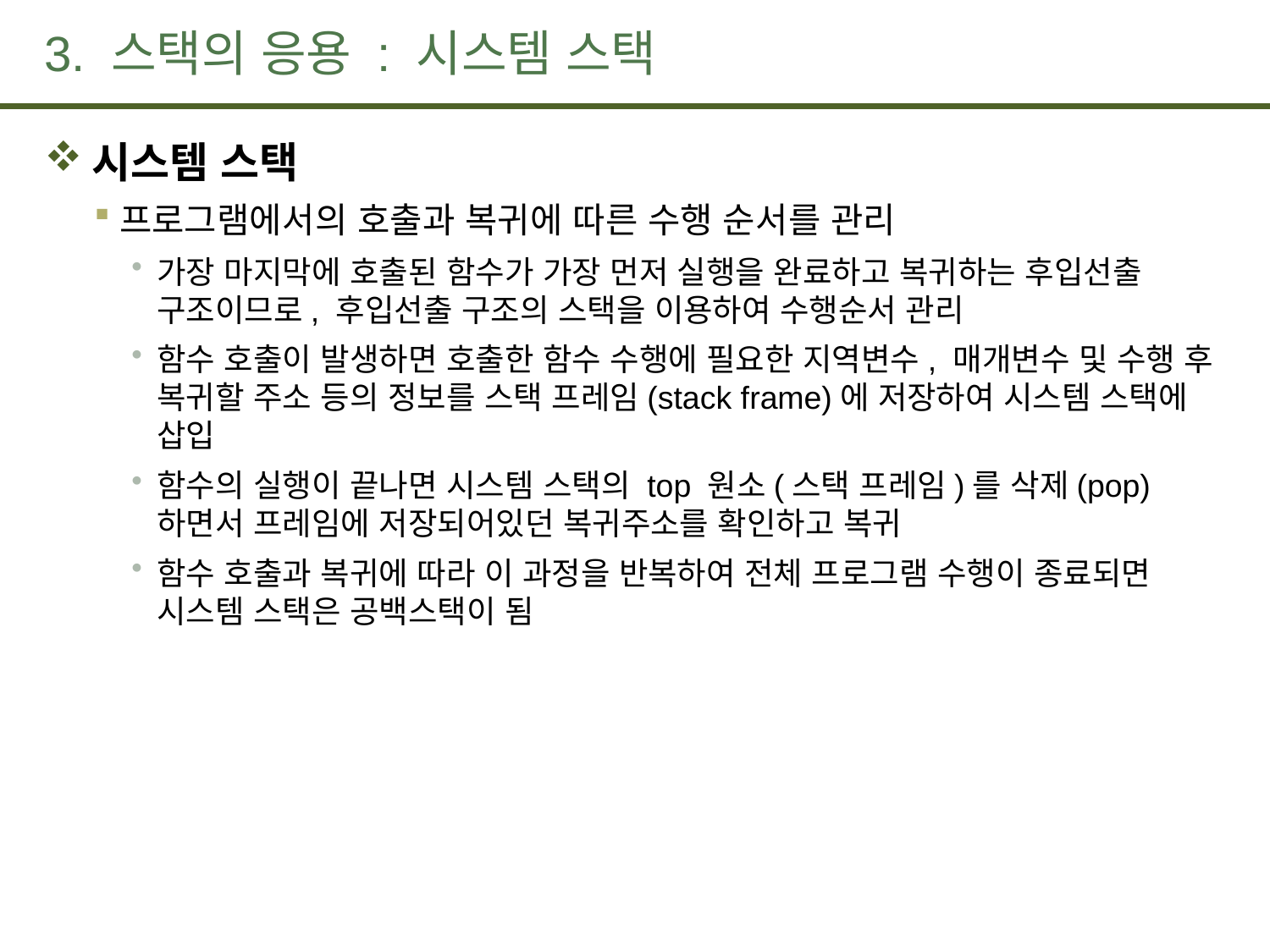

# 3. 스택의 응용 : 시스템 스택
시스템 스택
프로그램에서의 호출과 복귀에 따른 수행 순서를 관리
가장 마지막에 호출된 함수가 가장 먼저 실행을 완료하고 복귀하는 후입선출 구조이므로, 후입선출 구조의 스택을 이용하여 수행순서 관리
함수 호출이 발생하면 호출한 함수 수행에 필요한 지역변수, 매개변수 및 수행 후 복귀할 주소 등의 정보를 스택 프레임(stack frame)에 저장하여 시스템 스택에 삽입
함수의 실행이 끝나면 시스템 스택의 top 원소(스택 프레임)를 삭제(pop)하면서 프레임에 저장되어있던 복귀주소를 확인하고 복귀
함수 호출과 복귀에 따라 이 과정을 반복하여 전체 프로그램 수행이 종료되면 시스템 스택은 공백스택이 됨